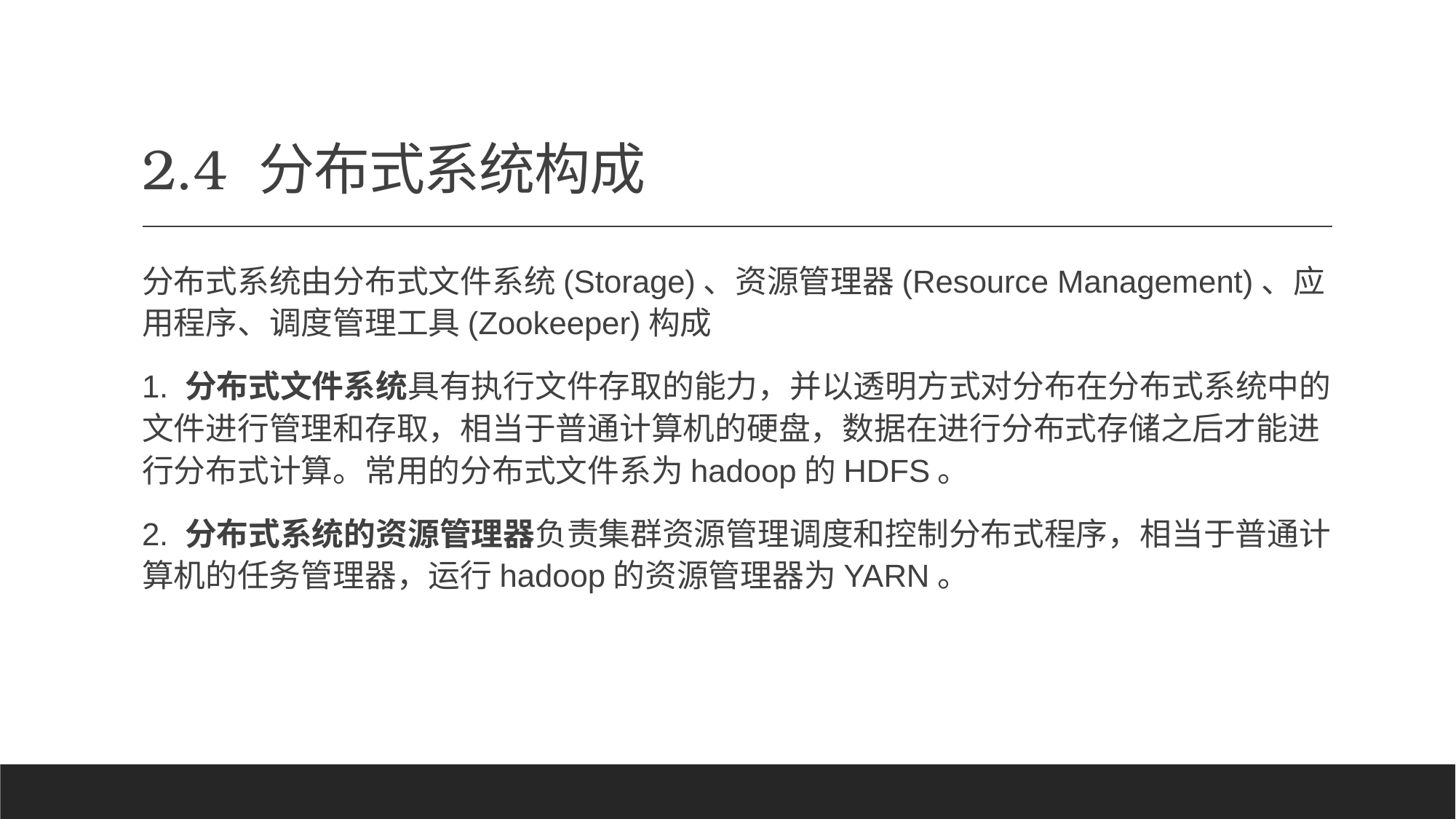

# 2.4 分布式系统构成
分布式系统由分布式文件系统(Storage)、资源管理器(Resource Management)、应用程序、调度管理工具(Zookeeper)构成
1. 分布式文件系统具有执行文件存取的能力，并以透明方式对分布在分布式系统中的文件进行管理和存取，相当于普通计算机的硬盘，数据在进行分布式存储之后才能进行分布式计算。常用的分布式文件系为hadoop的HDFS。
2. 分布式系统的资源管理器负责集群资源管理调度和控制分布式程序，相当于普通计算机的任务管理器，运行hadoop的资源管理器为YARN。